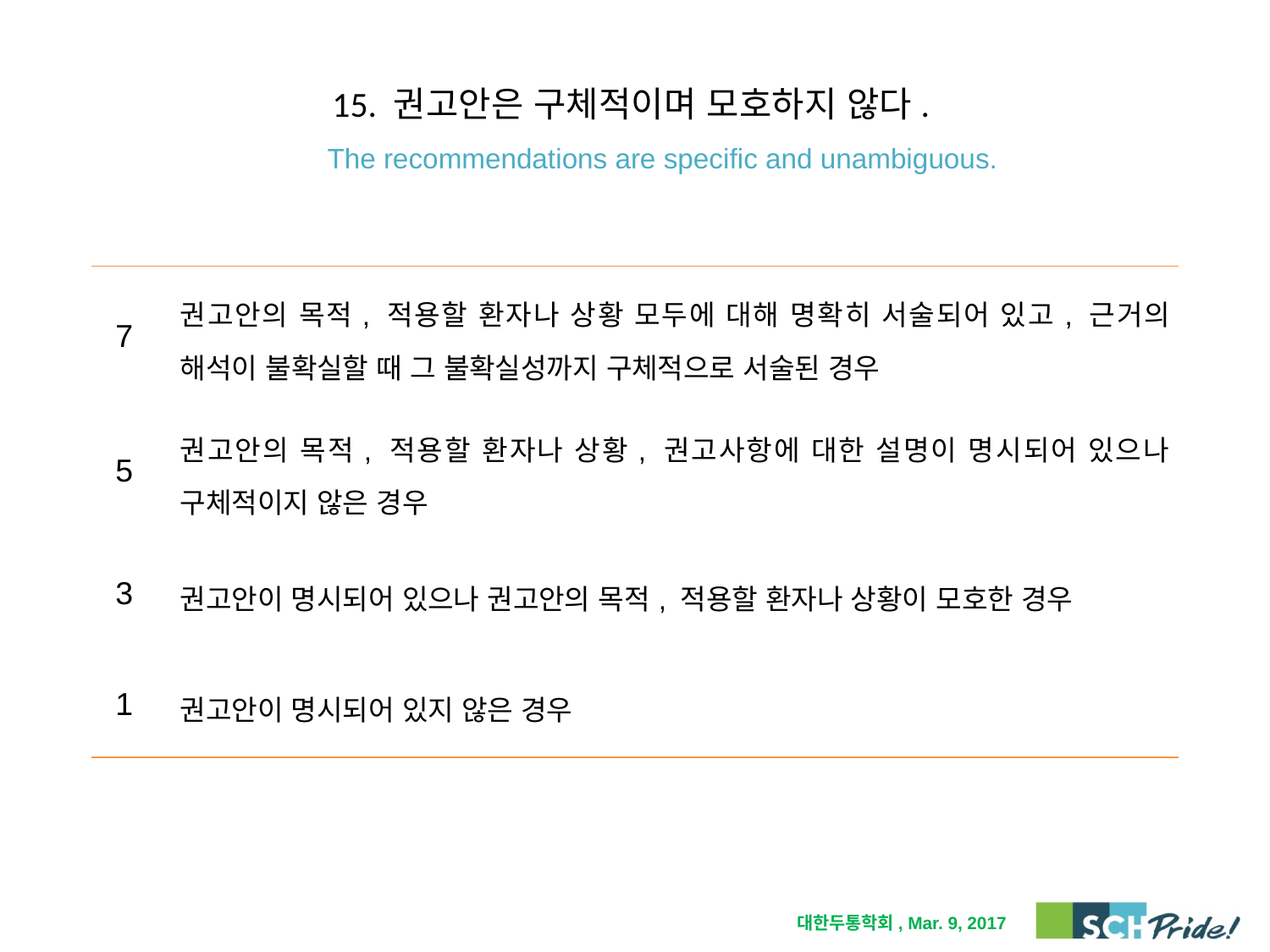

# 15. 권고안은 구체적이며 모호하지 않다. The recommendations are specific and unambiguous.
| 7 | 권고안의 목적, 적용할 환자나 상황 모두에 대해 명확히 서술되어 있고, 근거의 해석이 불확실할 때 그 불확실성까지 구체적으로 서술된 경우 |
| --- | --- |
| 5 | 권고안의 목적, 적용할 환자나 상황, 권고사항에 대한 설명이 명시되어 있으나 구체적이지 않은 경우 |
| 3 | 권고안이 명시되어 있으나 권고안의 목적, 적용할 환자나 상황이 모호한 경우 |
| 1 | 권고안이 명시되어 있지 않은 경우 |